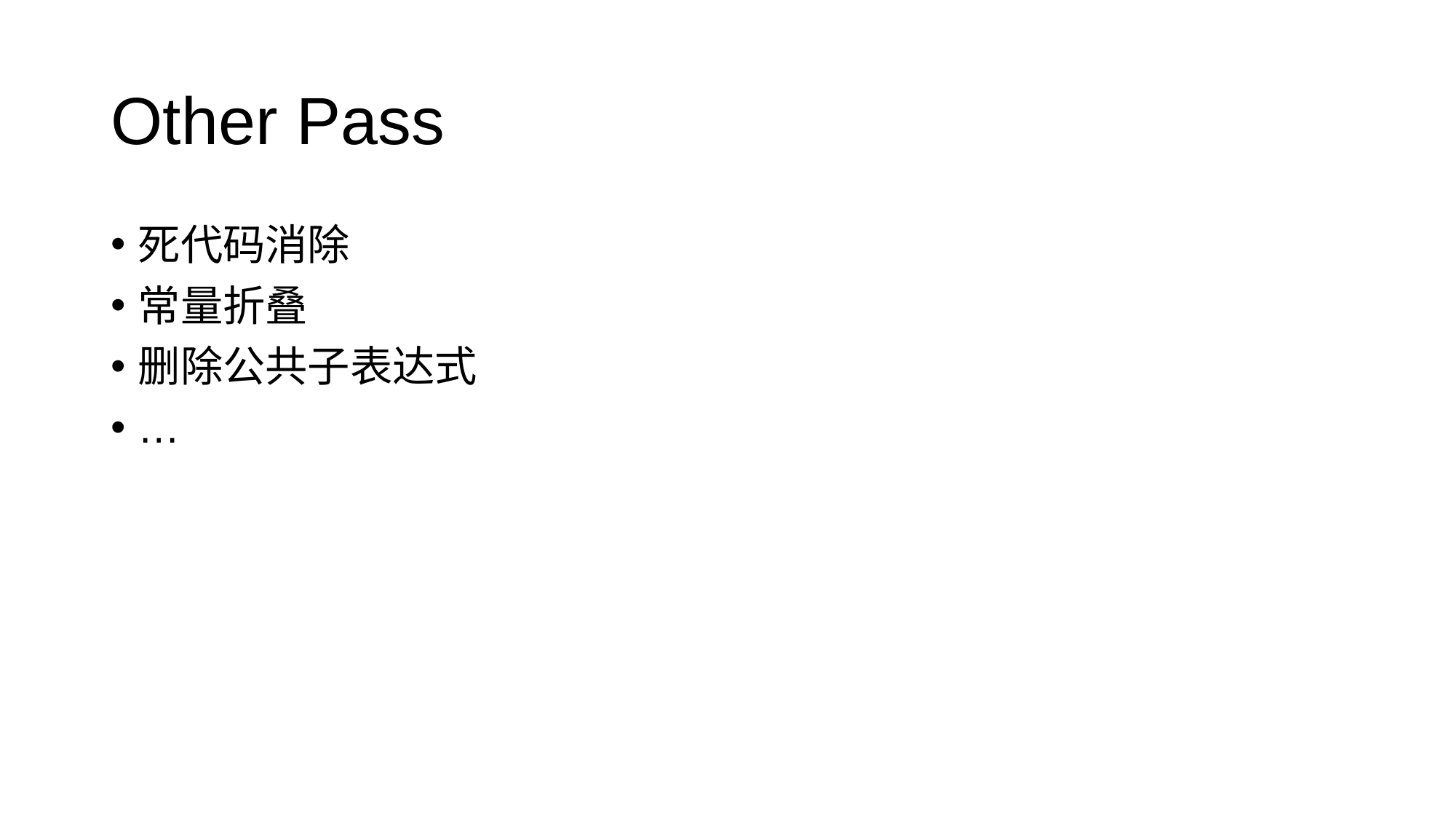

# Other Pass
死代码消除
常量折叠
删除公共子表达式
…